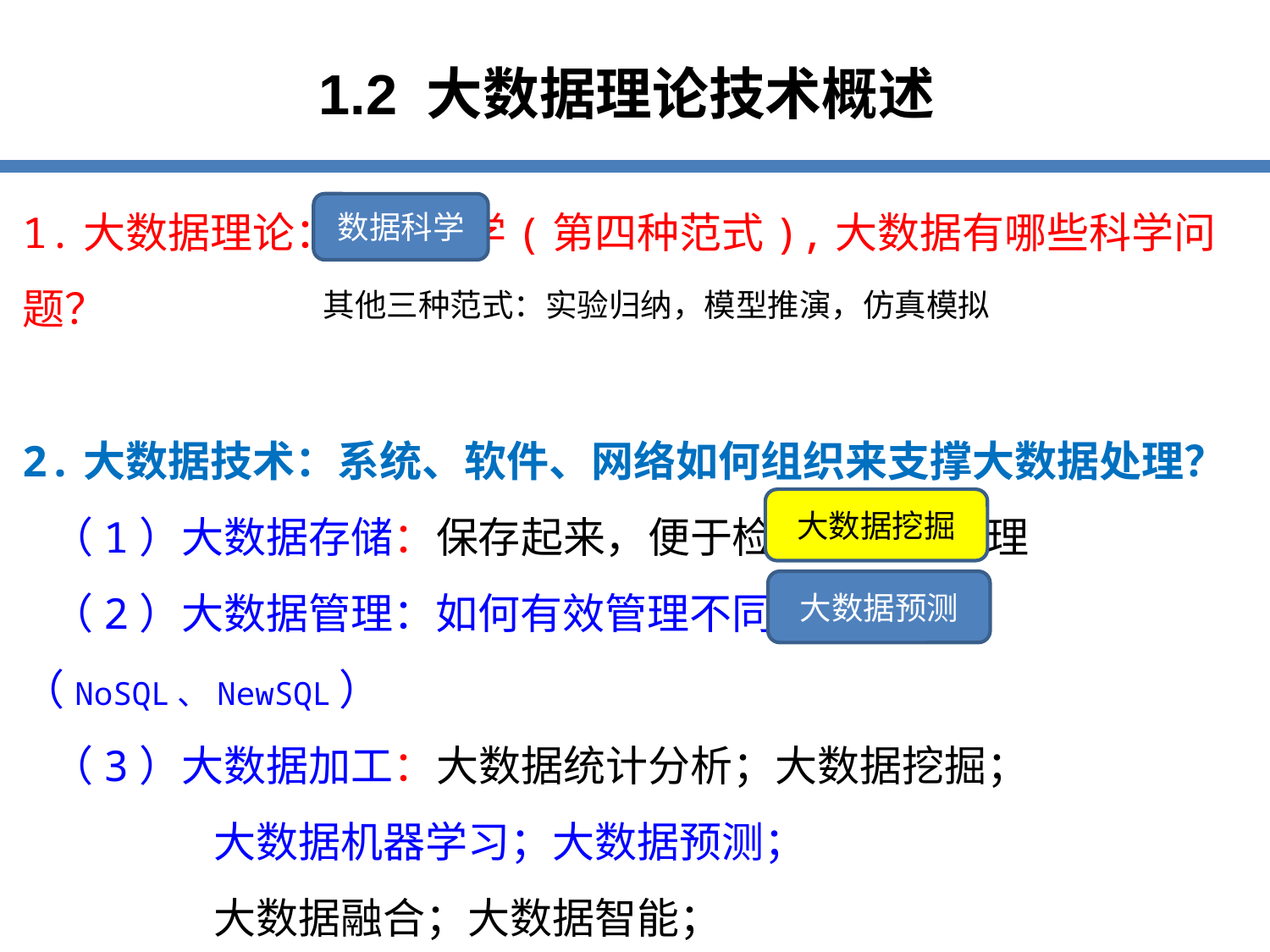

1.2 大数据理论技术概述
1.大数据理论：数据科学(第四种范式),大数据有哪些科学问题？

2.大数据技术：系统、软件、网络如何组织来支撑大数据处理？
  （1）大数据存储：保存起来，便于检索，便于处理
  （2）大数据管理：如何有效管理不同的大数据（NoSQL、NewSQL）
  （3）大数据加工：大数据统计分析；大数据挖掘；
                   大数据机器学习；大数据预测；
                   大数据融合；大数据智能；
                   大数据可视化；大数据隐私保护安全；
3.大数据应用：如何进行工程实践和应用？怎样用好？
数据科学
其他三种范式：实验归纳，模型推演，仿真模拟
大数据挖掘
大数据预测